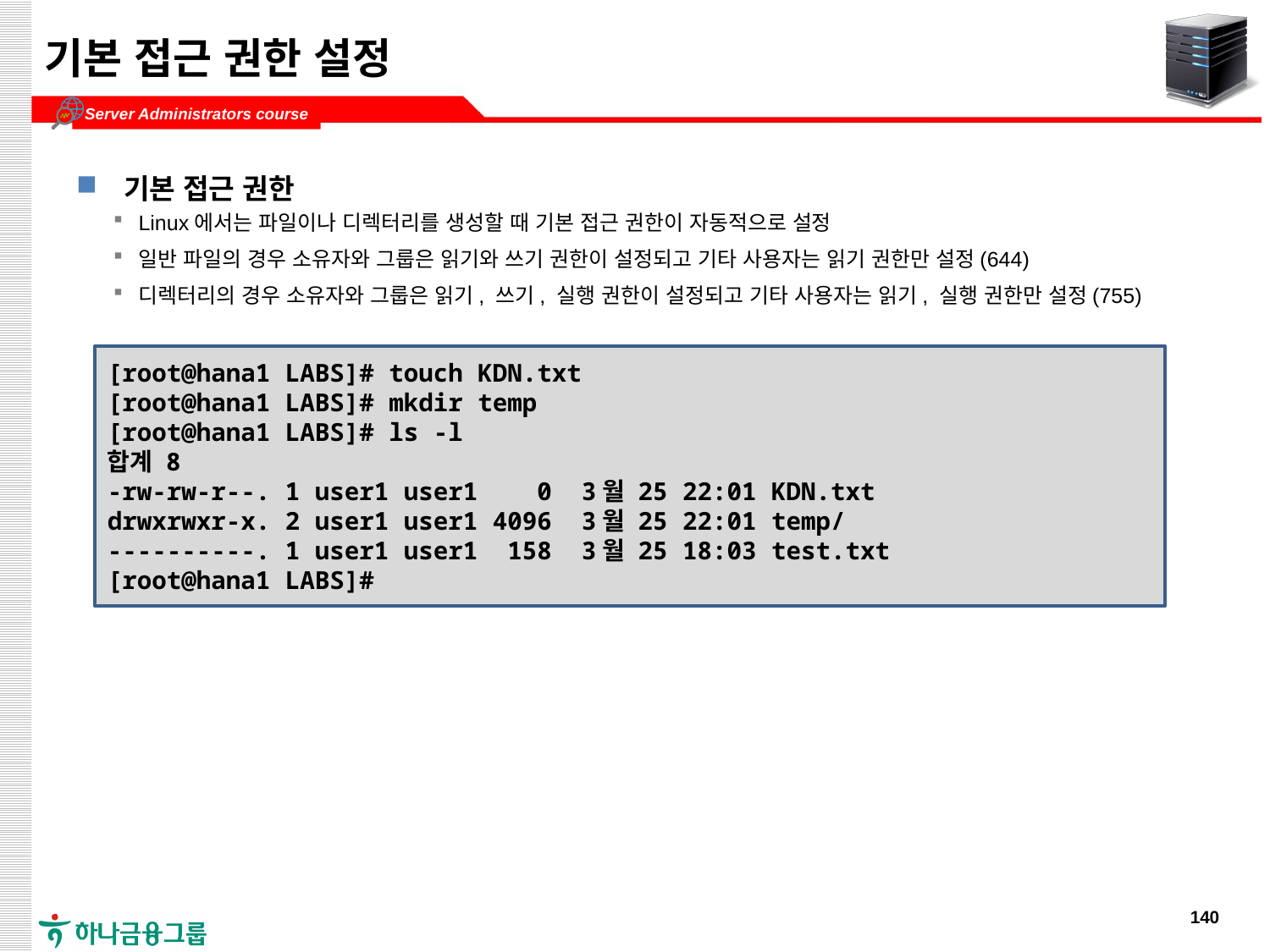

# 기본 접근 권한 설정
기본 접근 권한
Linux에서는 파일이나 디렉터리를 생성할 때 기본 접근 권한이 자동적으로 설정
일반 파일의 경우 소유자와 그룹은 읽기와 쓰기 권한이 설정되고 기타 사용자는 읽기 권한만 설정(644)
디렉터리의 경우 소유자와 그룹은 읽기, 쓰기, 실행 권한이 설정되고 기타 사용자는 읽기, 실행 권한만 설정(755)
[root@hana1 LABS]# touch KDN.txt
[root@hana1 LABS]# mkdir temp
[root@hana1 LABS]# ls -l
합계 8
-rw-rw-r--. 1 user1 user1    0  3월 25 22:01 KDN.txt
drwxrwxr-x. 2 user1 user1 4096  3월 25 22:01 temp/
----------. 1 user1 user1  158  3월 25 18:03 test.txt
[root@hana1 LABS]#